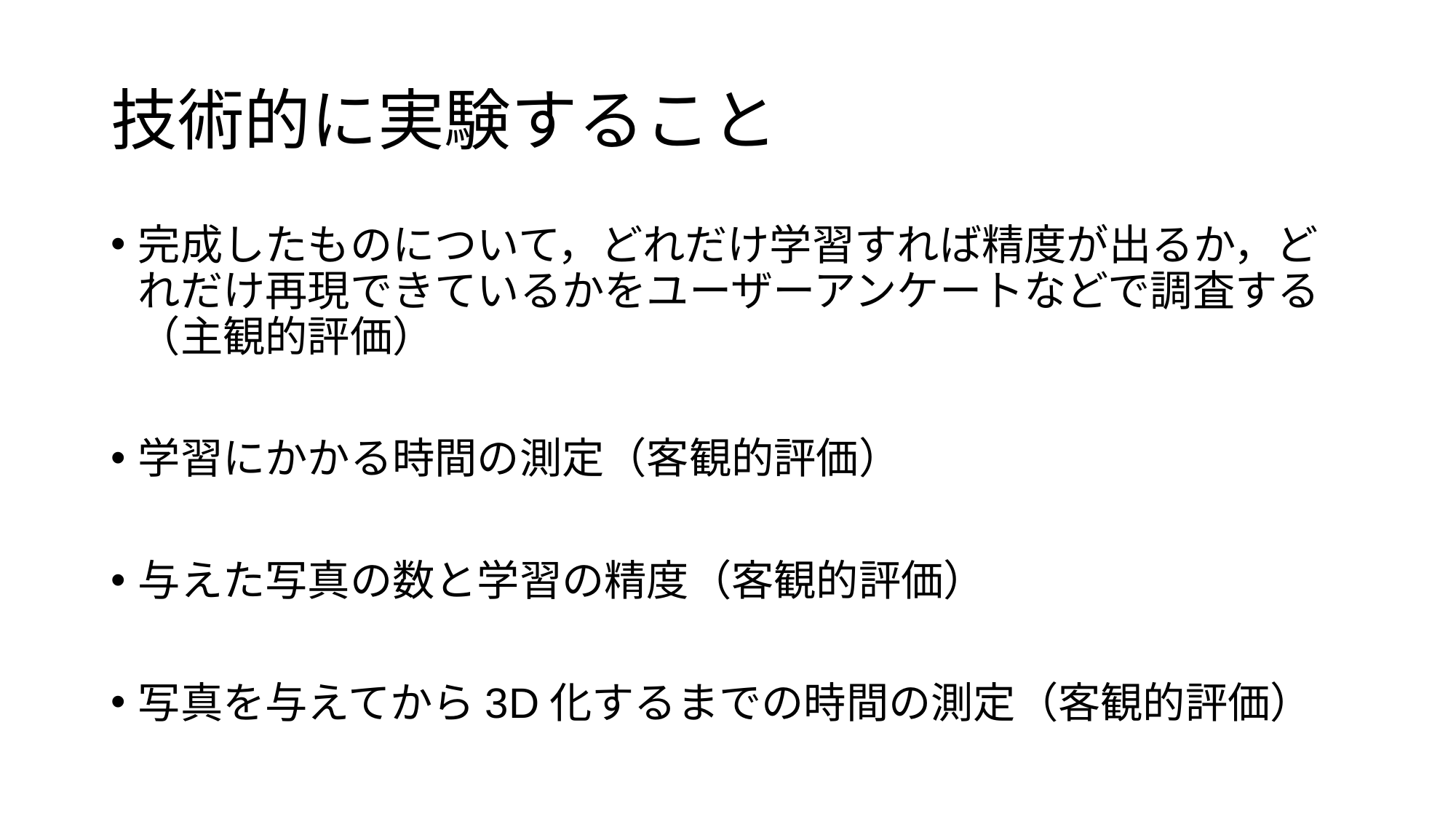

# 技術的に実験すること
完成したものについて，どれだけ学習すれば精度が出るか，どれだけ再現できているかをユーザーアンケートなどで調査する（主観的評価）

学習にかかる時間の測定（客観的評価）

与えた写真の数と学習の精度（客観的評価）

写真を与えてから3D化するまでの時間の測定（客観的評価）